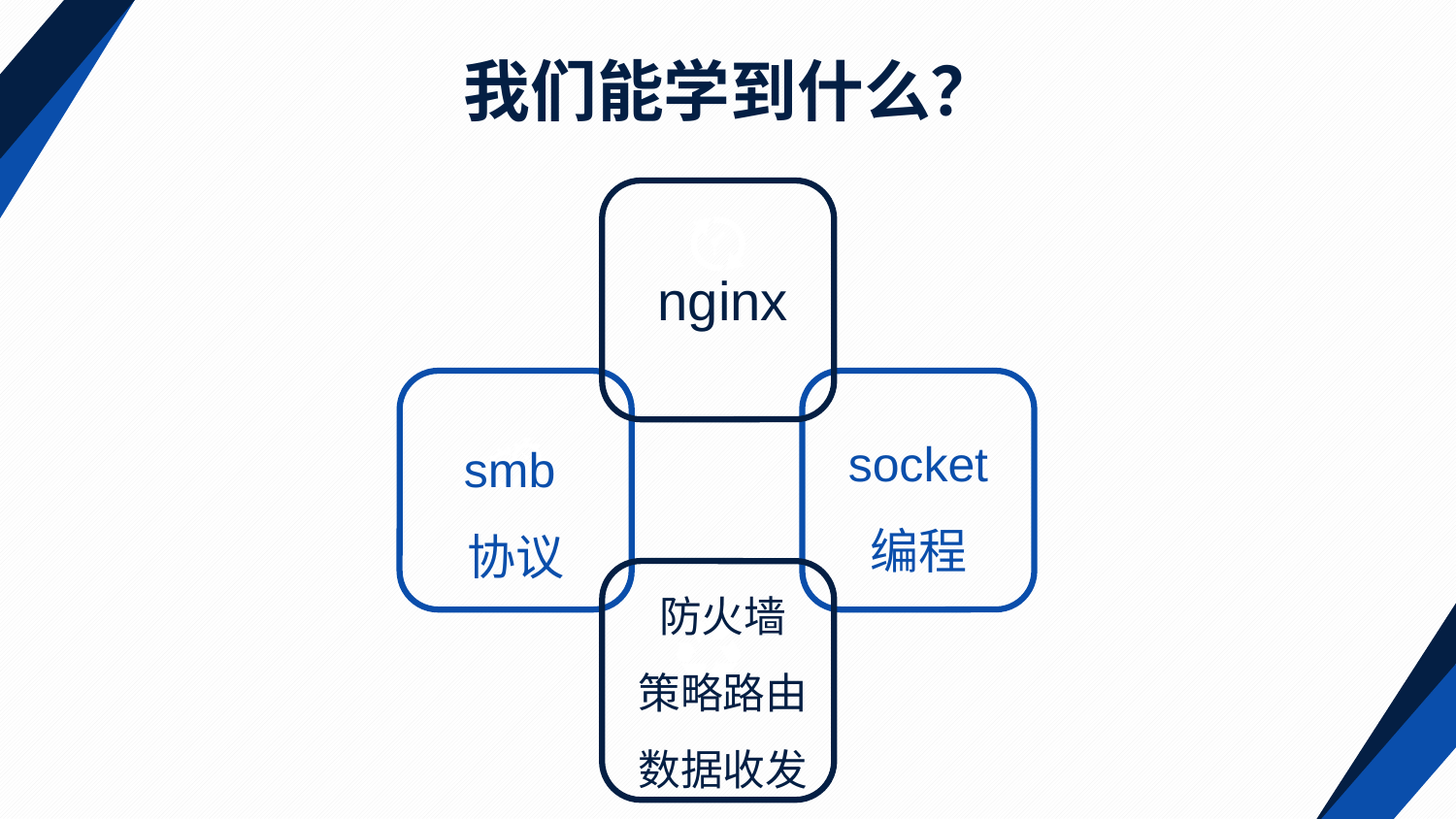

我们能学到什么？

nginx

socket
编程
smb协议

防火墙
策略路由
数据收发